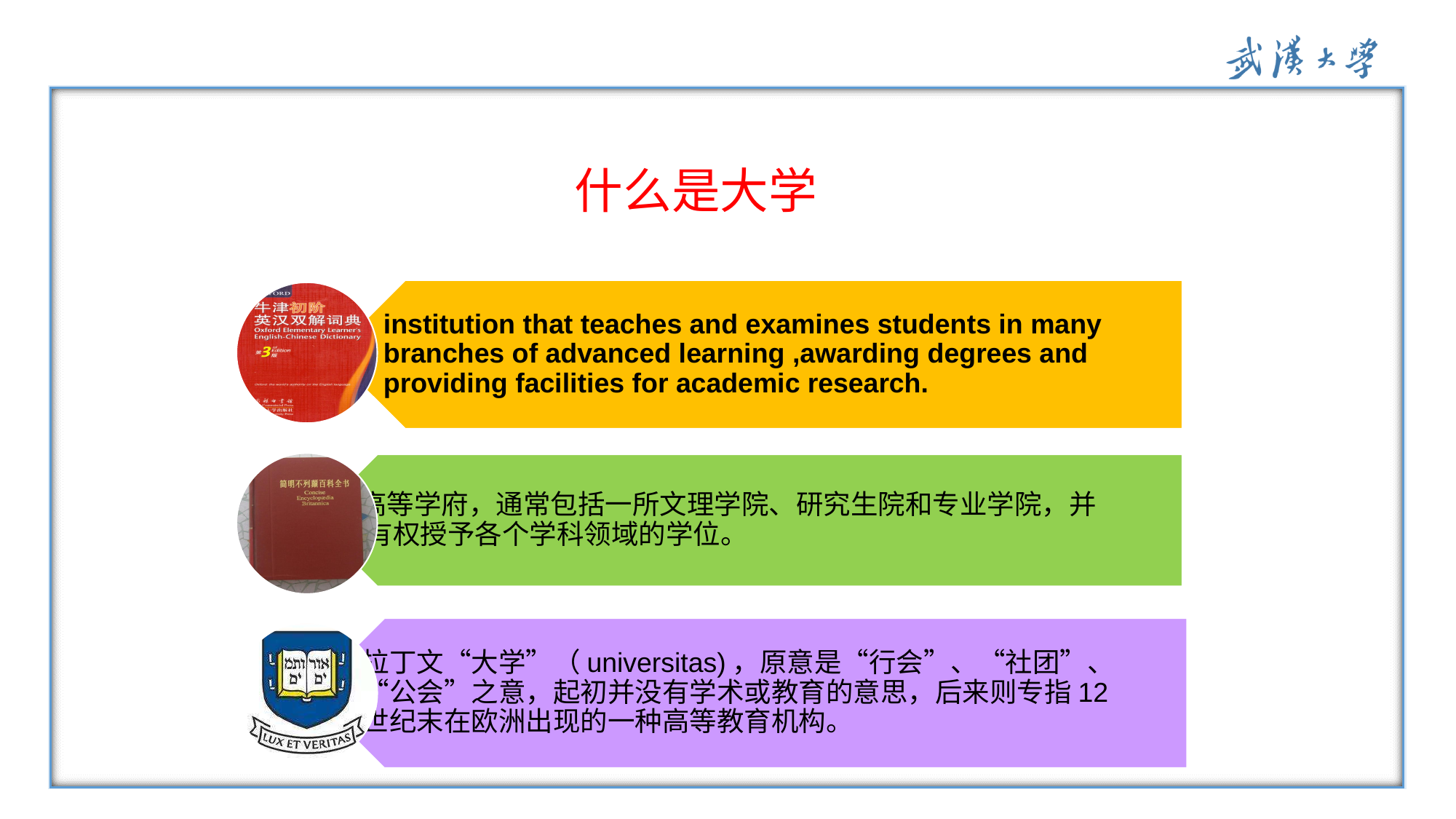

什么是大学
institution that teaches and examines students in many branches of advanced learning ,awarding degrees and providing facilities for academic research.
高等学府，通常包括一所文理学院、研究生院和专业学院，并     有权授予各个学科领域的学位。
拉丁文“大学”（universitas)，原意是“行会”、“社团”、“公会”之意，起初并没有学术或教育的意思，后来则专指12世纪末在欧洲出现的一种高等教育机构。